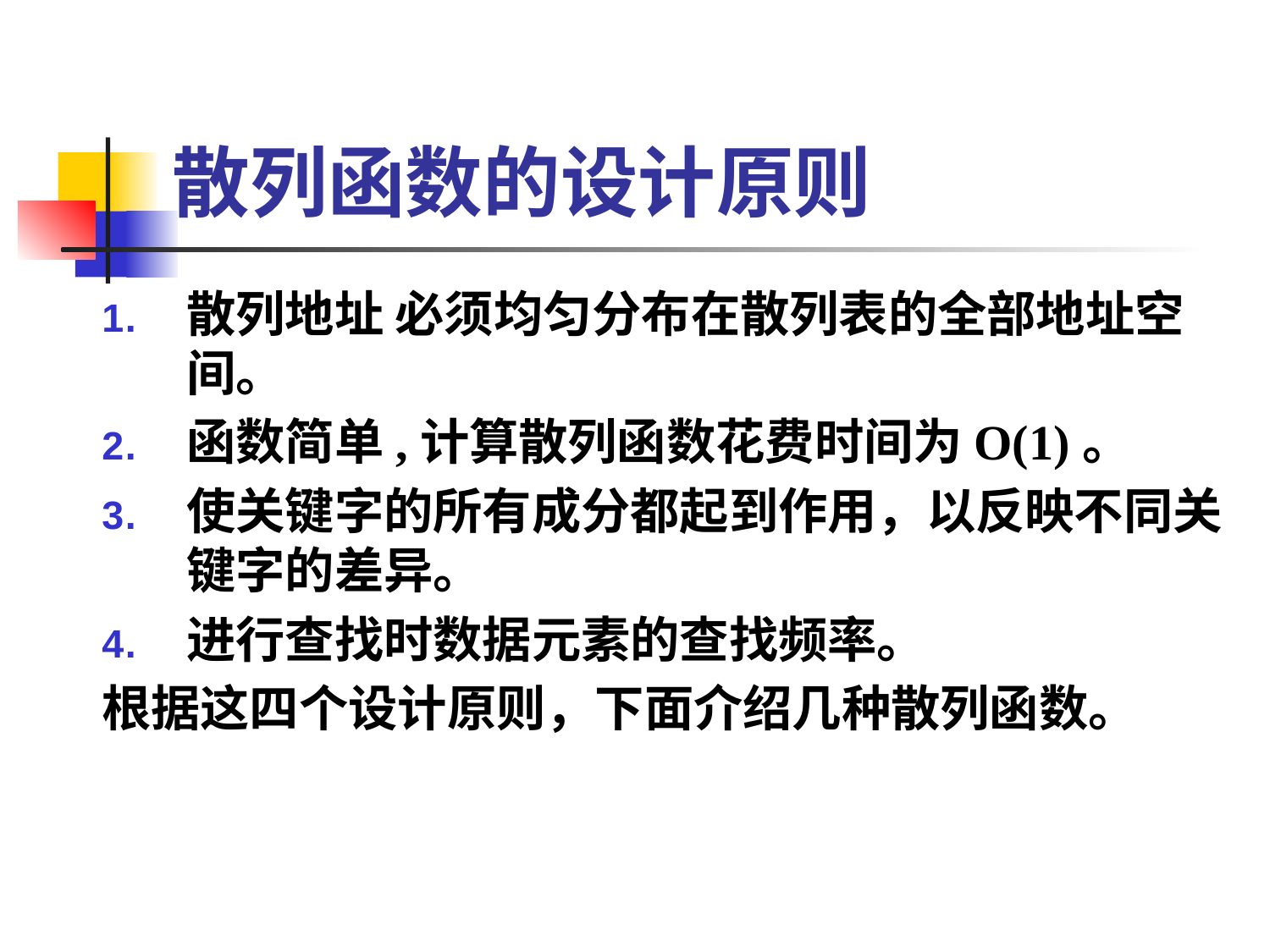

# 散列函数的设计原则
散列地址 必须均匀分布在散列表的全部地址空间。
函数简单,计算散列函数花费时间为O(1)。
使关键字的所有成分都起到作用，以反映不同关键字的差异。
进行查找时数据元素的查找频率。
根据这四个设计原则，下面介绍几种散列函数。
45